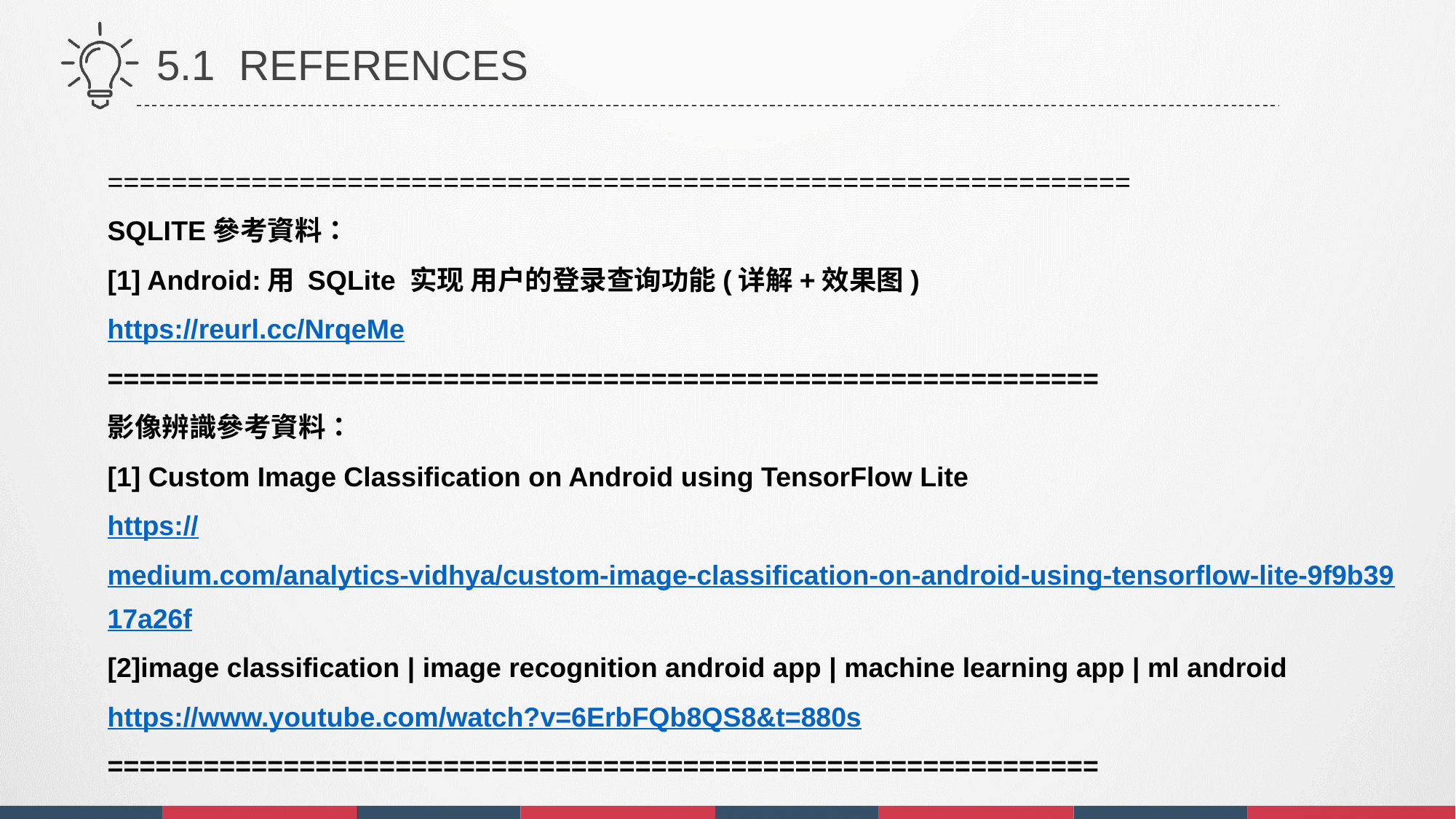

5.1  REFERENCES
================================================================
SQLITE參考資料：
[1] Android:用 SQLite 实现 用户的登录查询功能(详解+效果图)
https://reurl.cc/NrqeMe
==============================================================
影像辨識參考資料：
[1] Custom Image Classification on Android using TensorFlow Lite
https://medium.com/analytics-vidhya/custom-image-classification-on-android-using-tensorflow-lite-9f9b3917a26f
[2]image classification | image recognition android app | machine learning app | ml android
https://www.youtube.com/watch?v=6ErbFQb8QS8&t=880s
==============================================================